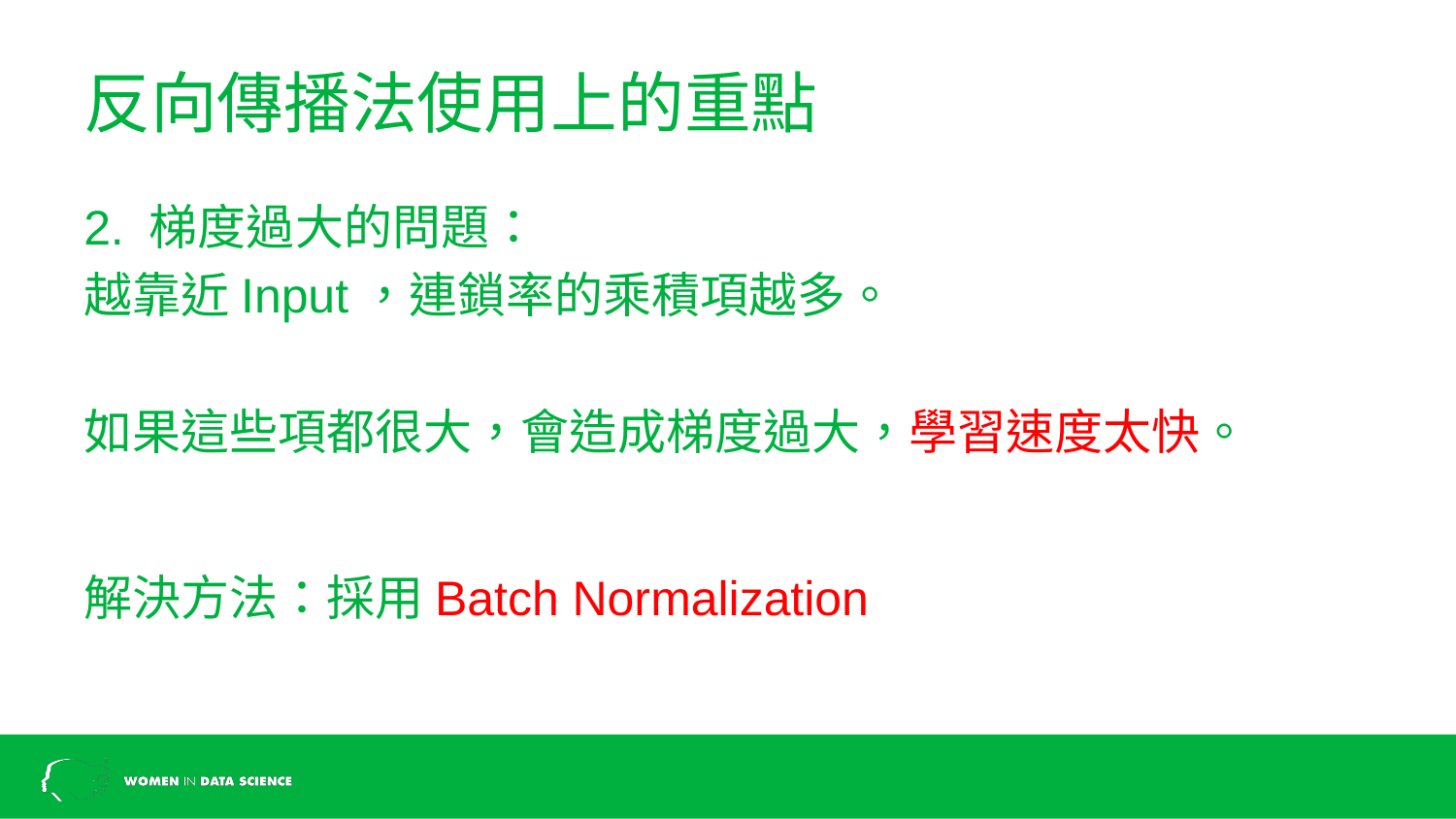

# 反向傳播法使用上的重點
2. 梯度過大的問題：
越靠近Input，連鎖率的乘積項越多。

如果這些項都很大，會造成梯度過大，學習速度太快。
解決方法：採用Batch Normalization